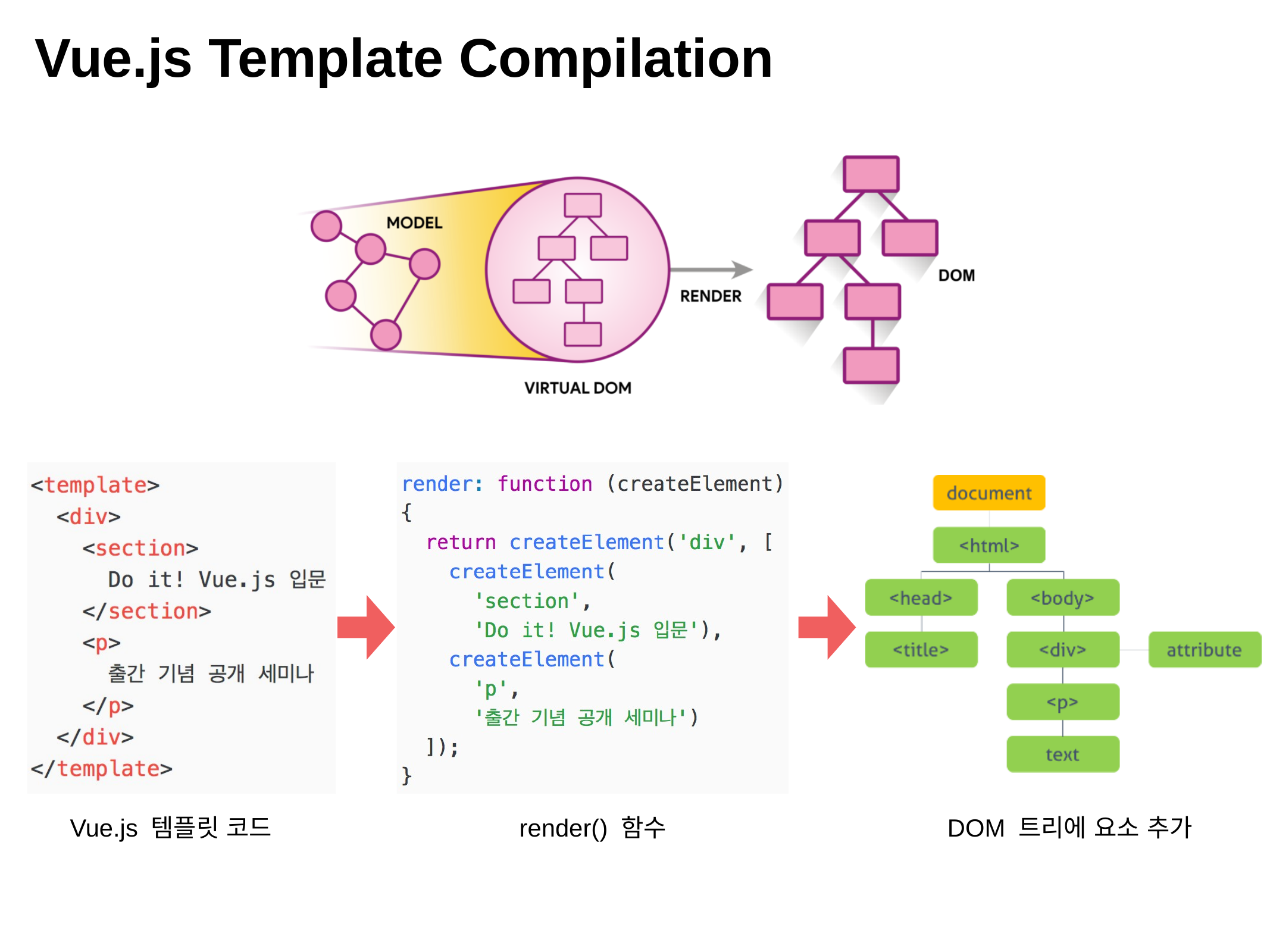

Vue.js Template Compilation

Vue.js 템플릿 코드
render() 함수
DOM 트리에 요소 추가
²018.0².²0
%P JU! 7VF.KT 0QFO 4FNJOBS